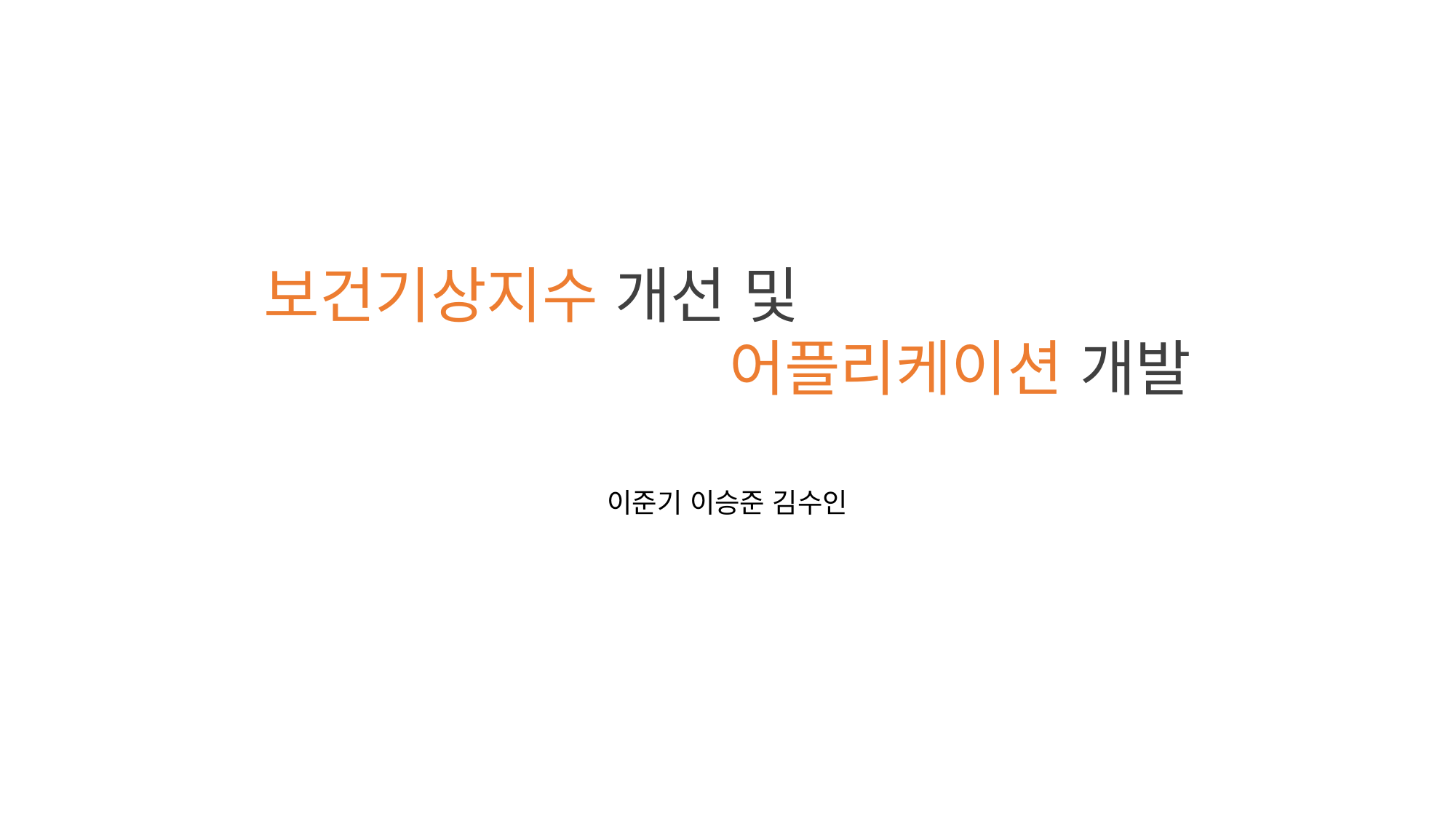

보건기상지수 개선 및
어플리케이션 개발
이준기 이승준 김수인